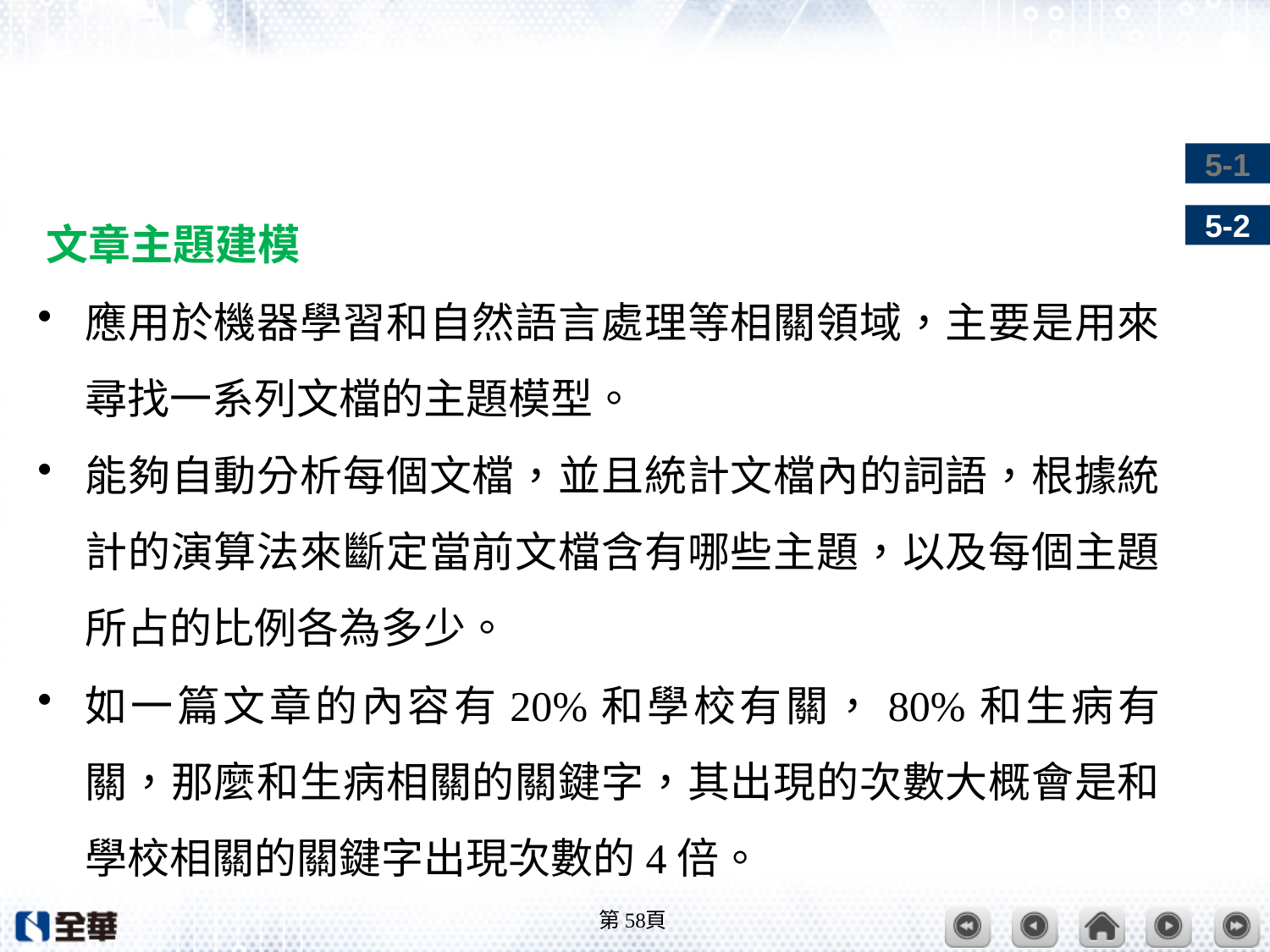

#
文章主題建模
應用於機器學習和自然語言處理等相關領域，主要是用來尋找一系列文檔的主題模型。
能夠自動分析每個文檔，並且統計文檔內的詞語，根據統計的演算法來斷定當前文檔含有哪些主題，以及每個主題所占的比例各為多少。
如一篇文章的內容有20%和學校有關，80%和生病有關，那麼和生病相關的關鍵字，其出現的次數大概會是和學校相關的關鍵字出現次數的4倍。